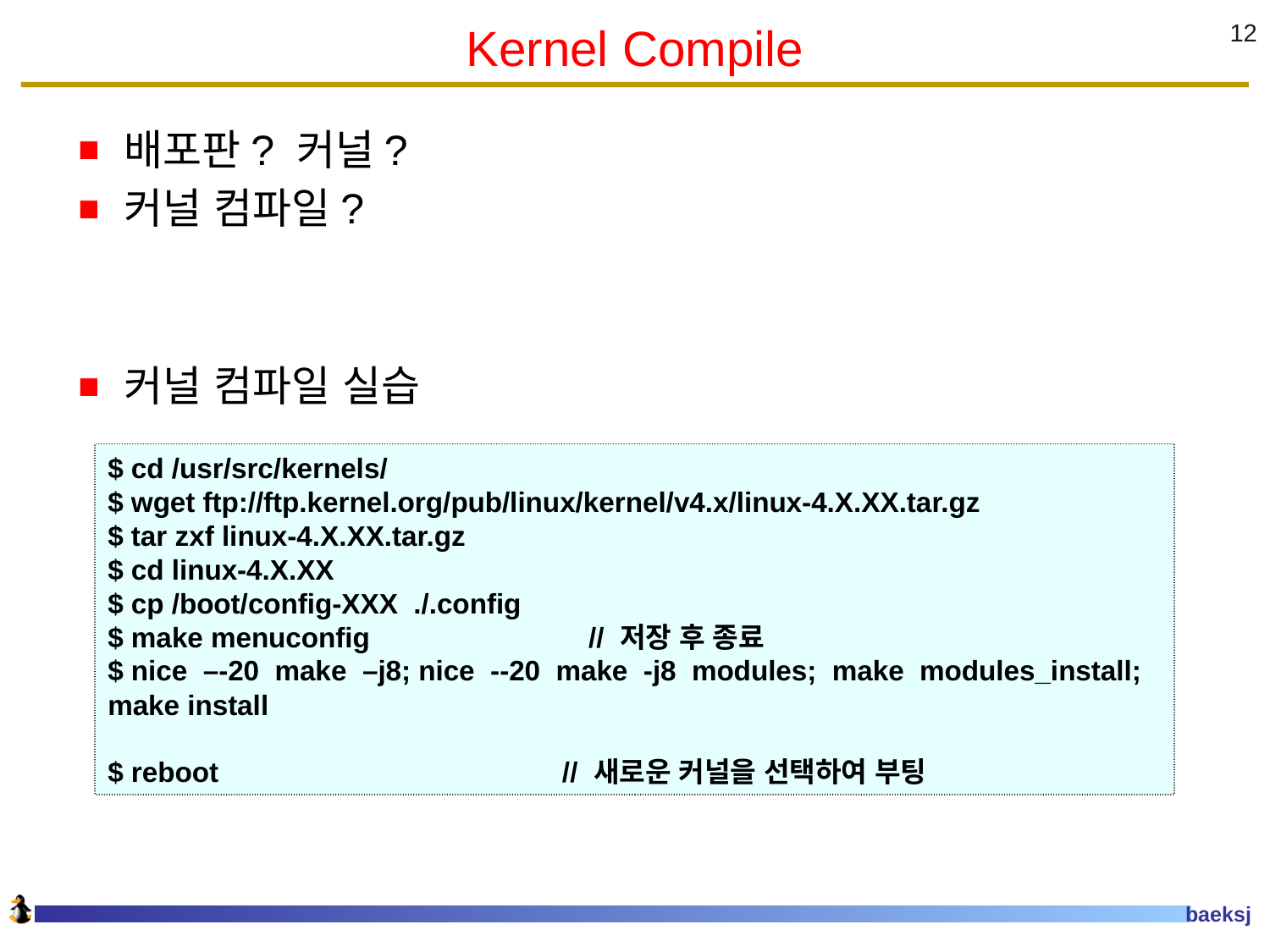

# Kernel Compile
12
배포판? 커널?
커널 컴파일?

커널 컴파일 실습
$ cd /usr/src/kernels/
$ wget ftp://ftp.kernel.org/pub/linux/kernel/v4.x/linux-4.X.XX.tar.gz
$ tar zxf linux-4.X.XX.tar.gz
$ cd linux-4.X.XX
$ cp /boot/config-XXX  ./.config
$ make menuconfig                            // 저장 후 종료
$ nice  –-20  make  –j8; nice  --20  make  -j8  modules;  make  modules_install; make install

$ reboot                                            // 새로운 커널을 선택하여 부팅